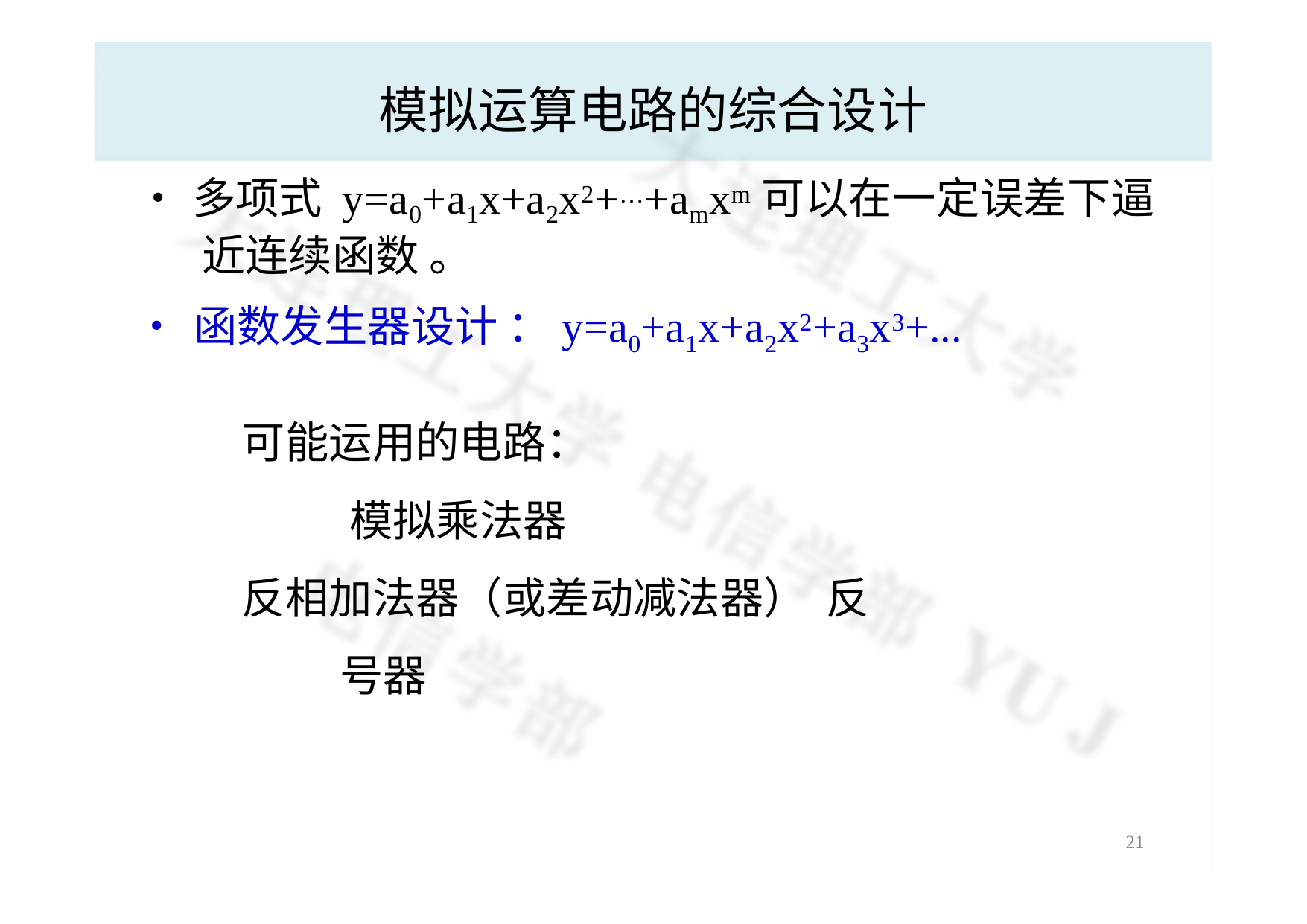

# 模拟运算电路的综合设计
•	多项式 y=a0+a1x+a2x2+…+amxm可以在一定误差下逼  近连续函数 。
•	函数发生器设计 ：y=a0+a1x+a2x2+a3x3+...
可能运用的电路：  模拟乘法器
反相加法器（或差动减法器）  反号器
21